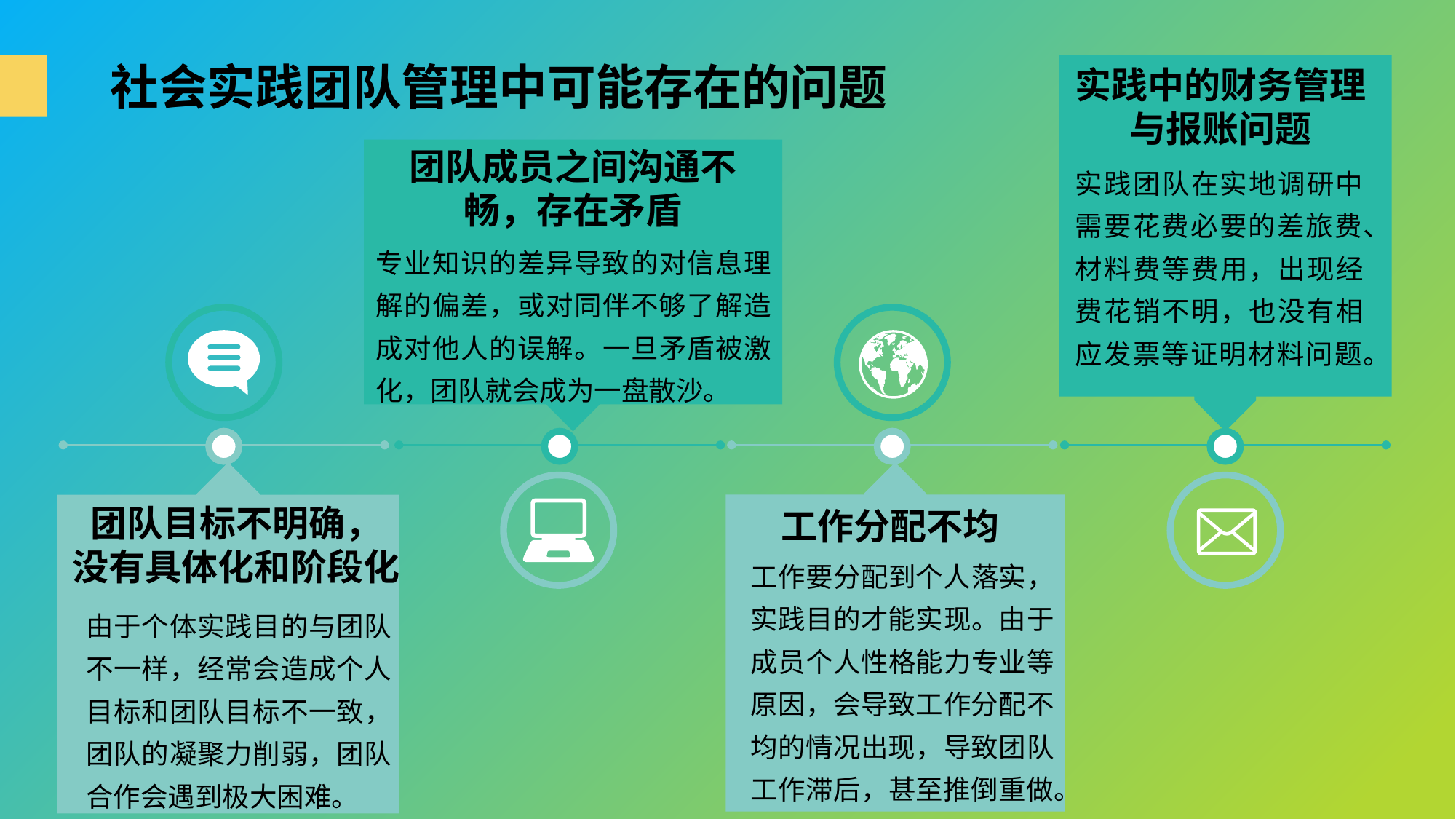

社会实践团队管理中可能存在的问题
实践中的财务管理
与报账问题
实践团队在实地调研中需要花费必要的差旅费、材料费等费用，出现经费花销不明，也没有相应发票等证明材料问题。
团队成员之间沟通不畅，存在矛盾
专业知识的差异导致的对信息理解的偏差，或对同伴不够了解造成对他人的误解。一旦矛盾被激化，团队就会成为一盘散沙。

团队目标不明确，
没有具体化和阶段化
由于个体实践目的与团队不一样，经常会造成个人目标和团队目标不一致，团队的凝聚力削弱，团队合作会遇到极大困难。

工作分配不均
工作要分配到个人落实，实践目的才能实现。由于成员个人性格能力专业等原因，会导致工作分配不均的情况出现，导致团队工作滞后，甚至推倒重做。